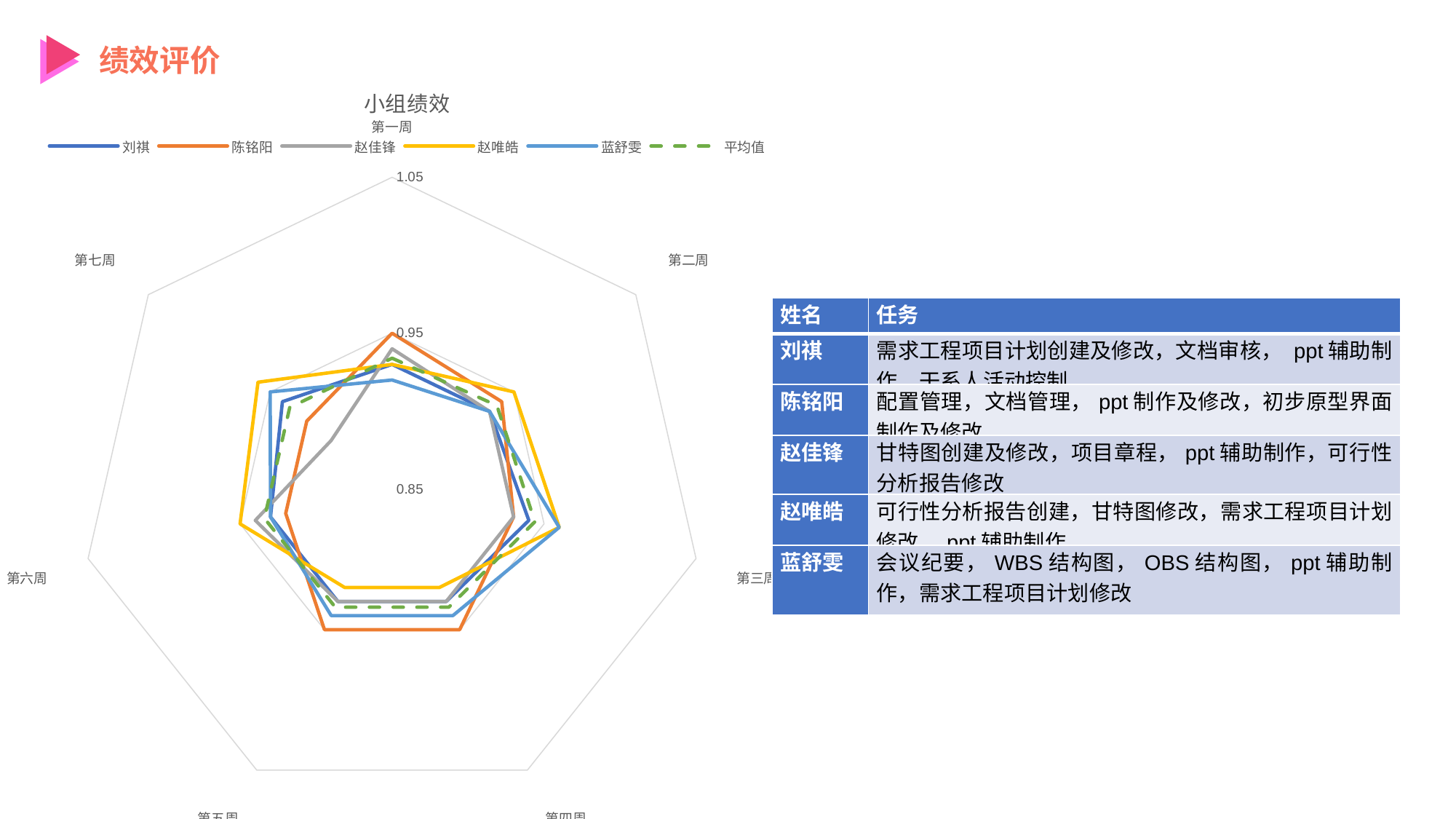

绩效评价

### Chart: 小组绩效

| Category | 刘祺 | 陈铭阳 | 赵佳锋 | 赵唯皓 | 蓝舒雯 | 平均值 |
|---|---|---|---|---|---|---|
| 第一周 | 0.93 | 0.95 | 0.94 | 0.93 | 0.92 | 0.934 |
| 第二周 | 0.93 | 0.94 | 0.93 | 0.95 | 0.93 | 0.936 |
| 第三周 | 0.94 | 0.93 | 0.93 | 0.96 | 0.96 | 0.944 |
| 第四周 | 0.93 | 0.95 | 0.93 | 0.92 | 0.94 | 0.934 |
| 第五周 | 0.93 | 0.95 | 0.93 | 0.92 | 0.94 | 0.934 |
| 第六周 | 0.93 | 0.92 | 0.94 | 0.95 | 0.93 | 0.934 |
| 第七周 | 0.94 | 0.92 | 0.9 | 0.96 | 0.95 | 0.934 |
| 姓名 | 任务 |
| --- | --- |
| 刘祺 | 需求工程项目计划创建及修改，文档审核， ppt辅助制作，干系人活动控制 |
| 陈铭阳 | 配置管理，文档管理，ppt制作及修改，初步原型界面制作及修改 |
| 赵佳锋 | 甘特图创建及修改，项目章程，ppt辅助制作，可行性分析报告修改 |
| 赵唯皓 | 可行性分析报告创建，甘特图修改，需求工程项目计划修改，ppt辅助制作 |
| 蓝舒雯 | 会议纪要，WBS结构图，OBS结构图，ppt辅助制作，需求工程项目计划修改 |